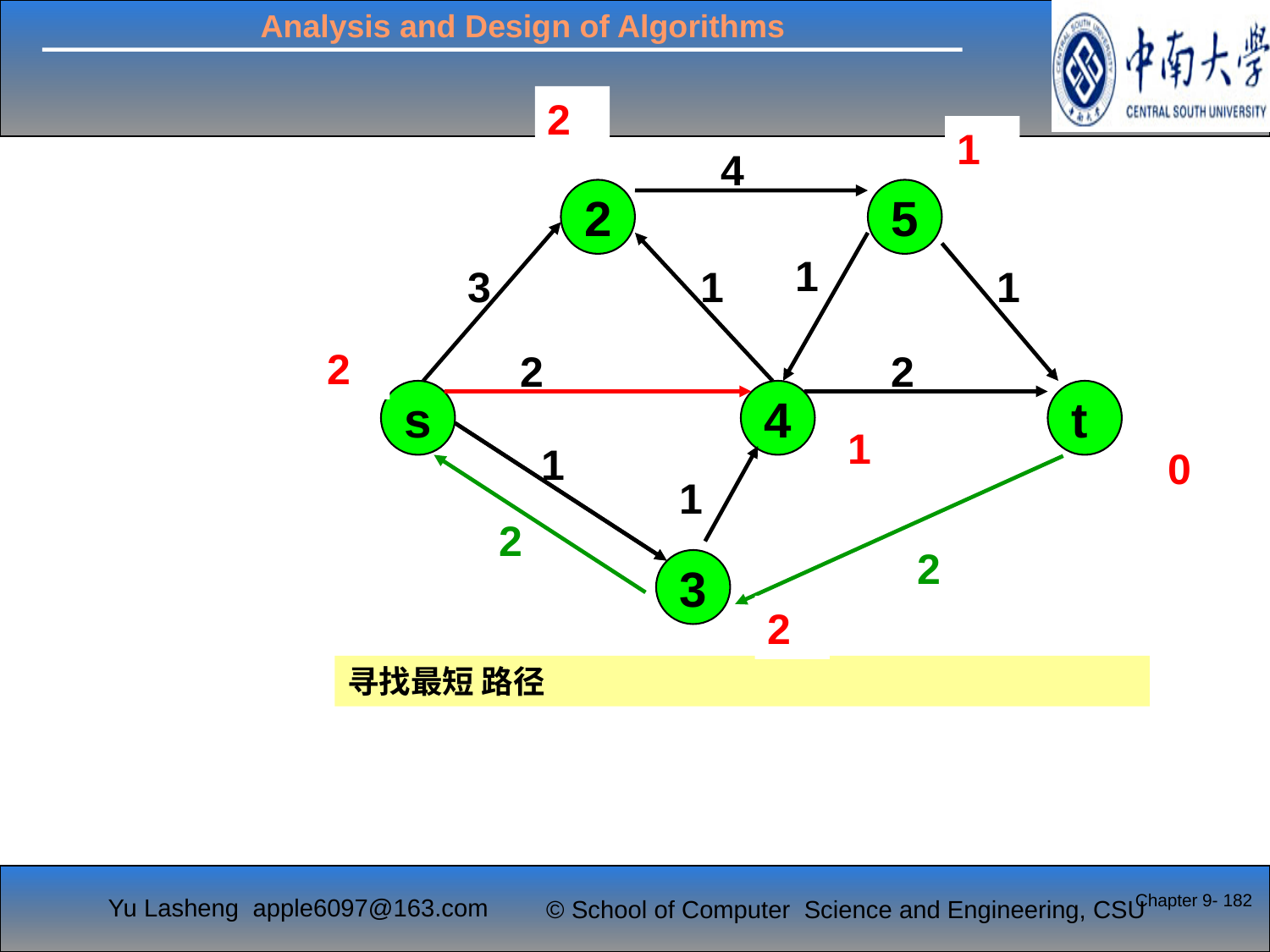

2
1
4
2
5

1

3
1
1
2
2
2
2
s
4
t

1

1
3
0

1
1
2
2
3
2
寻找最短 路径
Chapter 9- 182